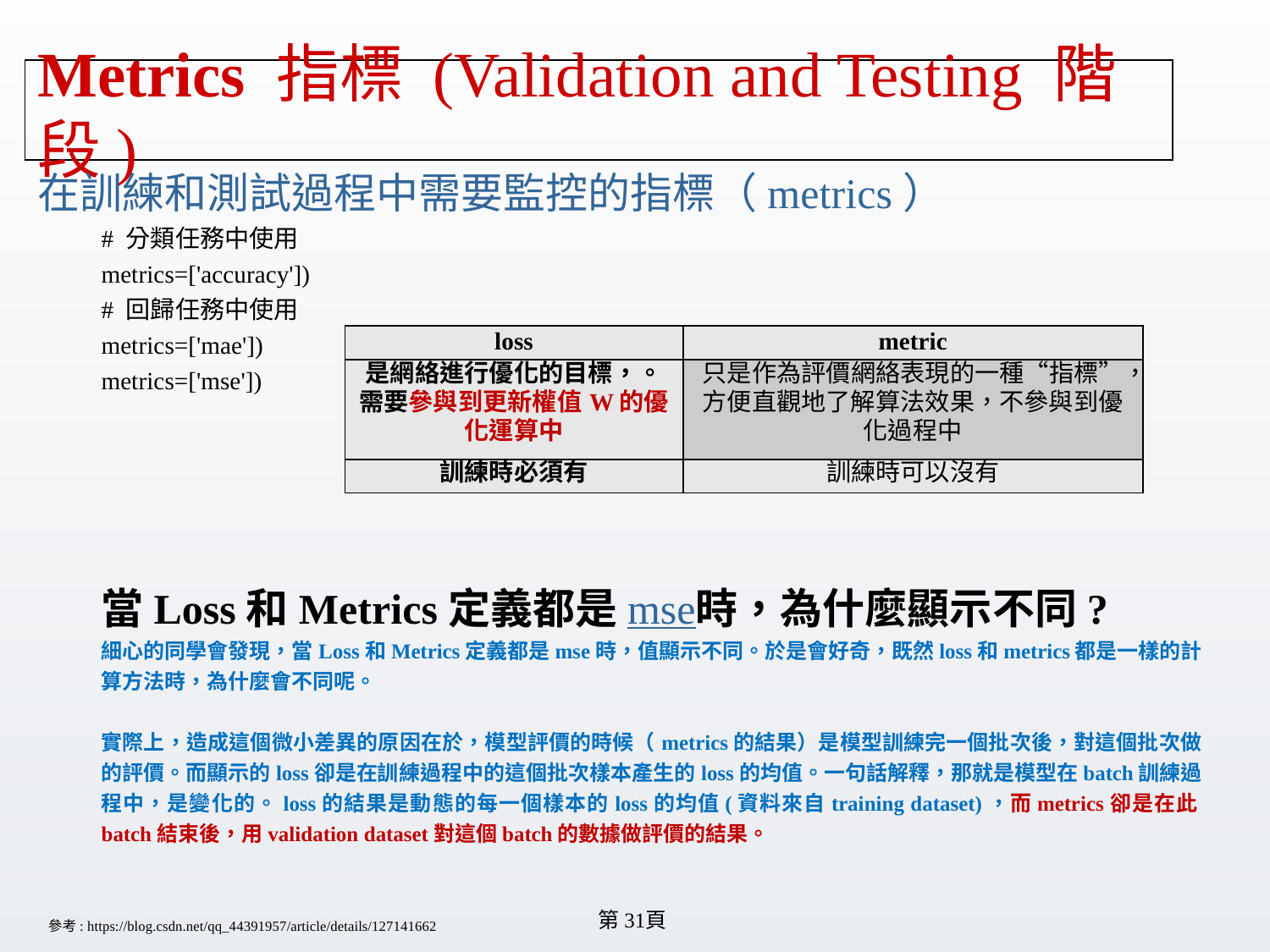

# Metrics 指標 (Validation and Testing 階段)
在訓練和測試過程中需要監控的指標（metrics）
# 分類任務中使用
metrics=['accuracy'])
# 回歸任務中使用
metrics=['mae'])
metrics=['mse'])

當Loss和Metrics定義都是mse時，為什麼顯示不同?
細心的同學會發現，當Loss和Metrics定義都是mse時，值顯示不同。於是會好奇，既然loss和metrics都是一樣的計算方法時，為什麼會不同呢。

實際上，造成這個微小差異的原因在於，模型評價的時候（metrics的結果）是模型訓練完一個批次後，對這個批次做的評價。而顯示的loss卻是在訓練過程中的這個批次樣本產生的loss的均值。一句話解釋，那就是模型在batch訓練過程中，是變化的。loss的結果是動態的每一個樣本的loss的均值(資料來自training dataset)，而metrics卻是在此batch結束後，用validation dataset對這個batch的數據做評價的結果。

| loss | metric |
| --- | --- |
| 是網絡進行優化的目標，。需要參與到更新權值W的優化運算中 | 只是作為評價網絡表現的一種“指標”，方便直觀地了解算法效果，不參與到優化過程中 |
| 訓練時必須有 | 訓練時可以沒有 |
 參考: https://blog.csdn.net/qq_44391957/article/details/127141662